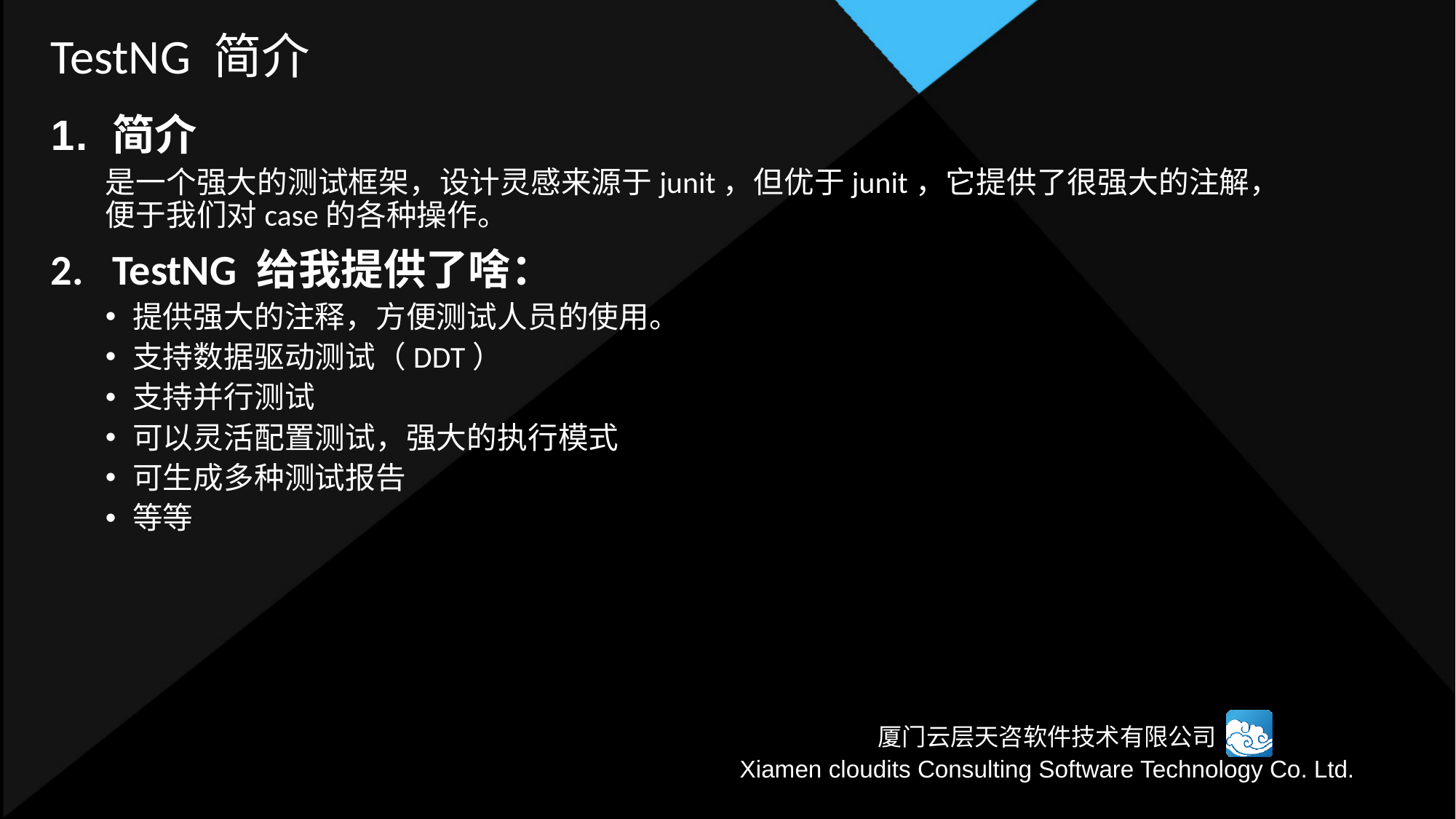

# TestNG 简介
简介
是一个强大的测试框架，设计灵感来源于junit，但优于junit，它提供了很强大的注解，便于我们对case的各种操作。
TestNG 给我提供了啥：
提供强大的注释，方便测试人员的使用。
支持数据驱动测试（DDT）
支持并行测试
可以灵活配置测试，强大的执行模式
可生成多种测试报告
等等